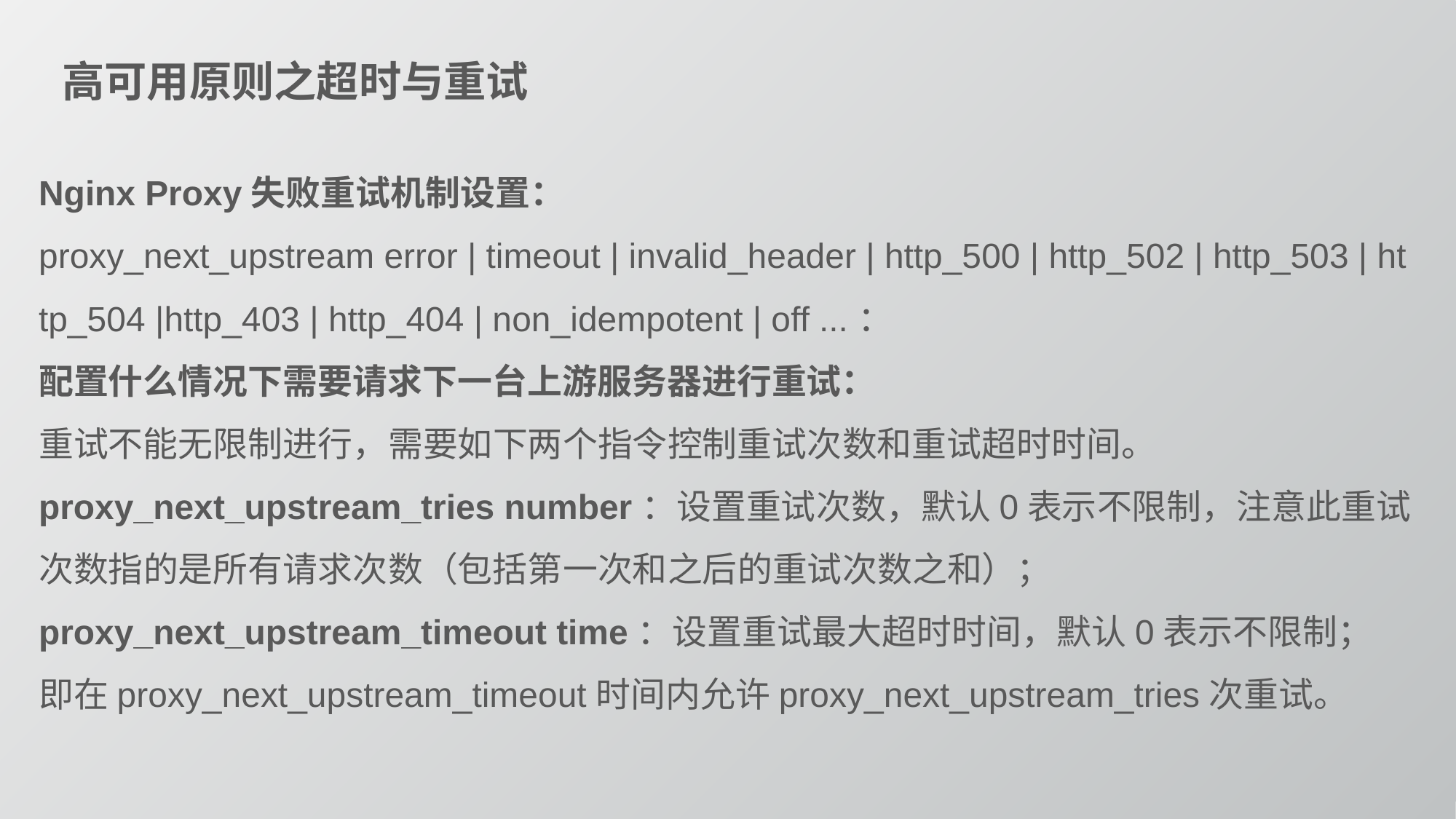

高可用原则之超时与重试
Nginx Proxy失败重试机制设置：
proxy_next_upstream error | timeout | invalid_header | http_500 | http_502 | http_503 | http_504 |http_403 | http_404 | non_idempotent | off ...：
配置什么情况下需要请求下一台上游服务器进行重试：
重试不能无限制进行，需要如下两个指令控制重试次数和重试超时时间。
proxy_next_upstream_tries number：设置重试次数，默认0表示不限制，注意此重试次数指的是所有请求次数（包括第一次和之后的重试次数之和）；
proxy_next_upstream_timeout time：设置重试最大超时时间，默认0表示不限制；
即在proxy_next_upstream_timeout时间内允许proxy_next_upstream_tries次重试。